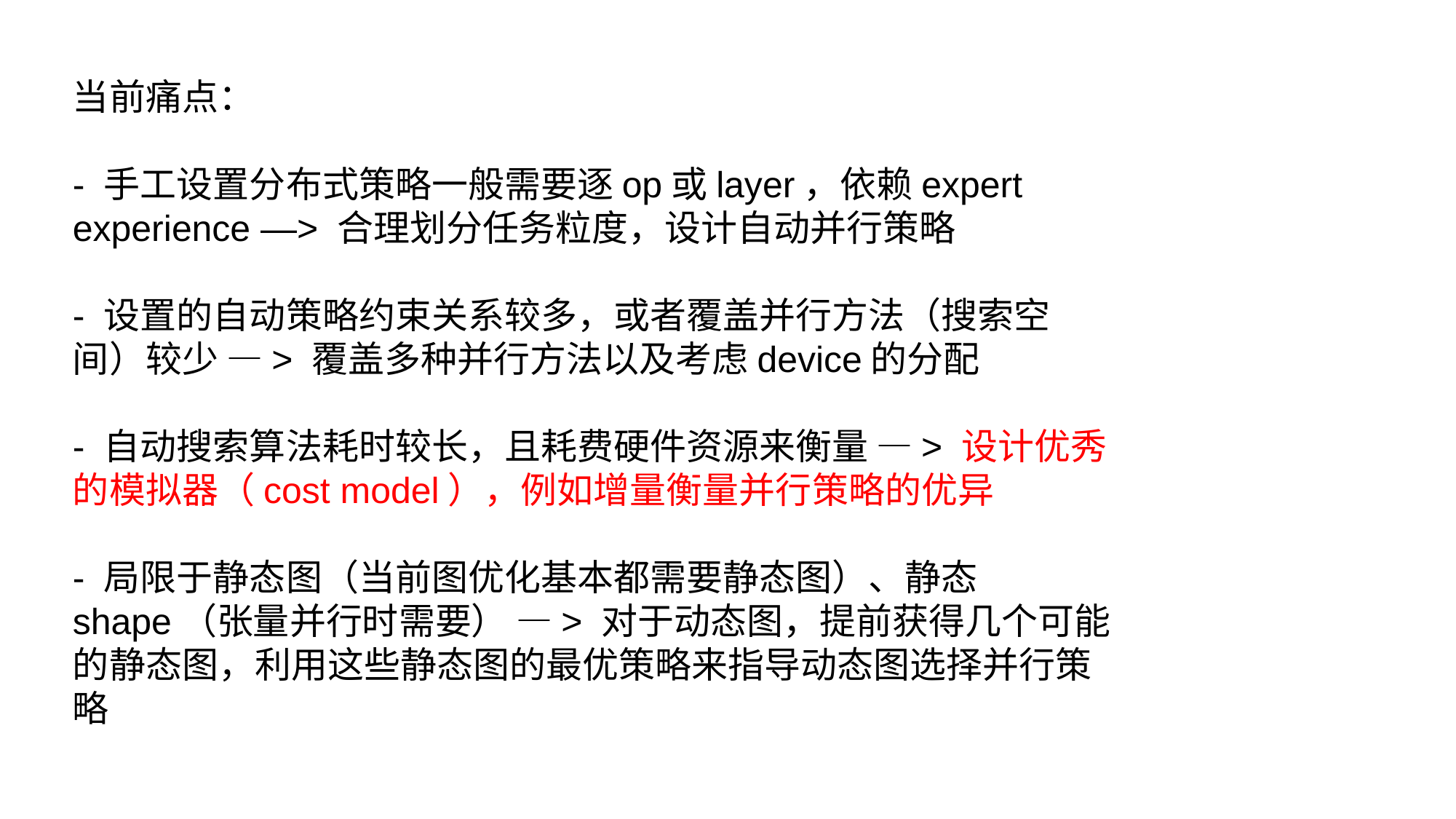

当前痛点：

- 手工设置分布式策略一般需要逐op或layer，依赖expert experience —> 合理划分任务粒度，设计自动并行策略

- 设置的自动策略约束关系较多，或者覆盖并行方法（搜索空间）较少 —> 覆盖多种并行方法以及考虑device的分配

- 自动搜索算法耗时较长，且耗费硬件资源来衡量 —> 设计优秀的模拟器（cost model），例如增量衡量并行策略的优异

- 局限于静态图（当前图优化基本都需要静态图）、静态shape（张量并行时需要） —> 对于动态图，提前获得几个可能的静态图，利用这些静态图的最优策略来指导动态图选择并行策略